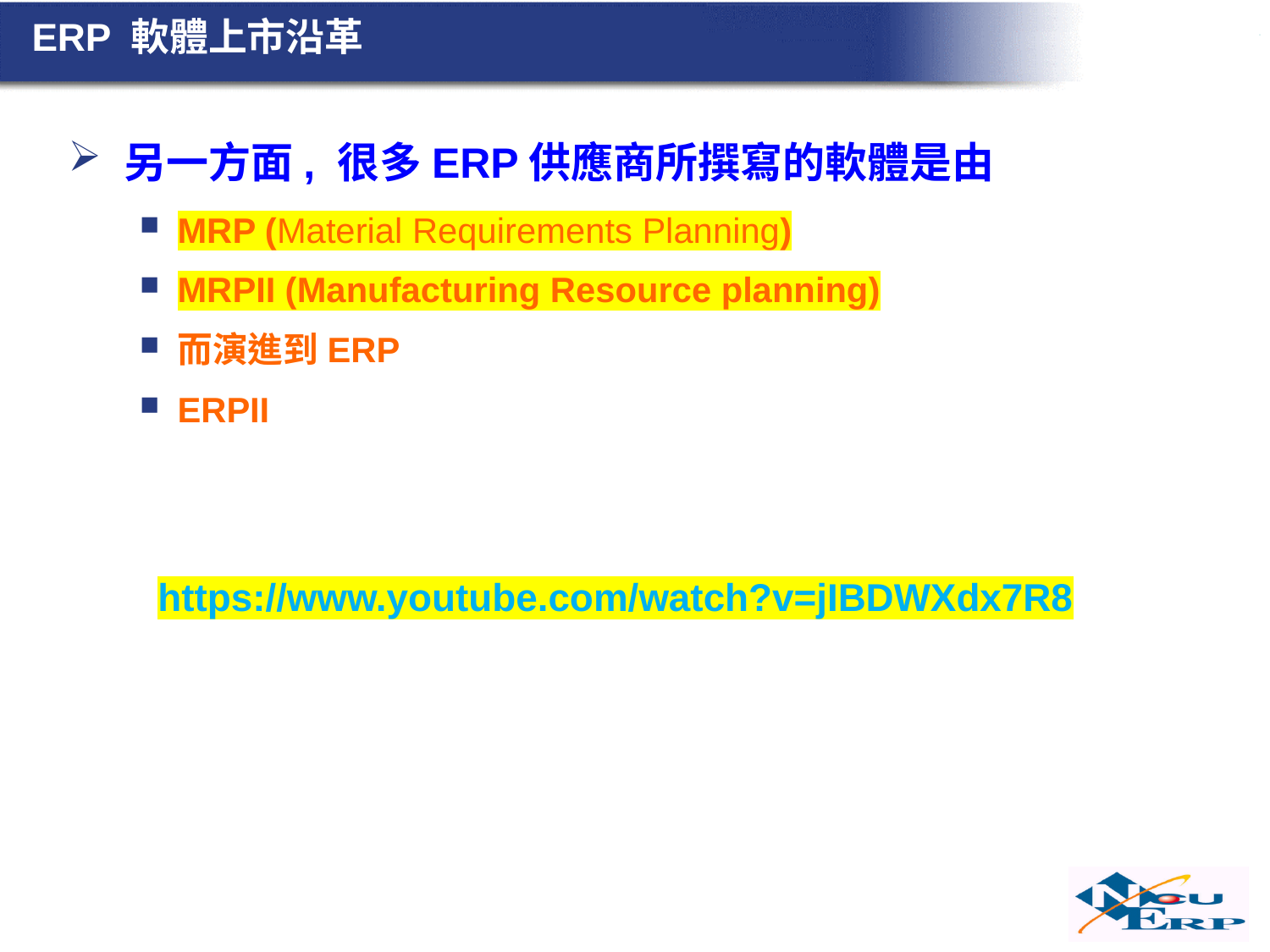

# ERP 軟體上市沿革
另一方面, 很多ERP供應商所撰寫的軟體是由
MRP (Material Requirements Planning)
MRPII (Manufacturing Resource planning)
而演進到ERP
ERPII

https://www.youtube.com/watch?v=jIBDWXdx7R8